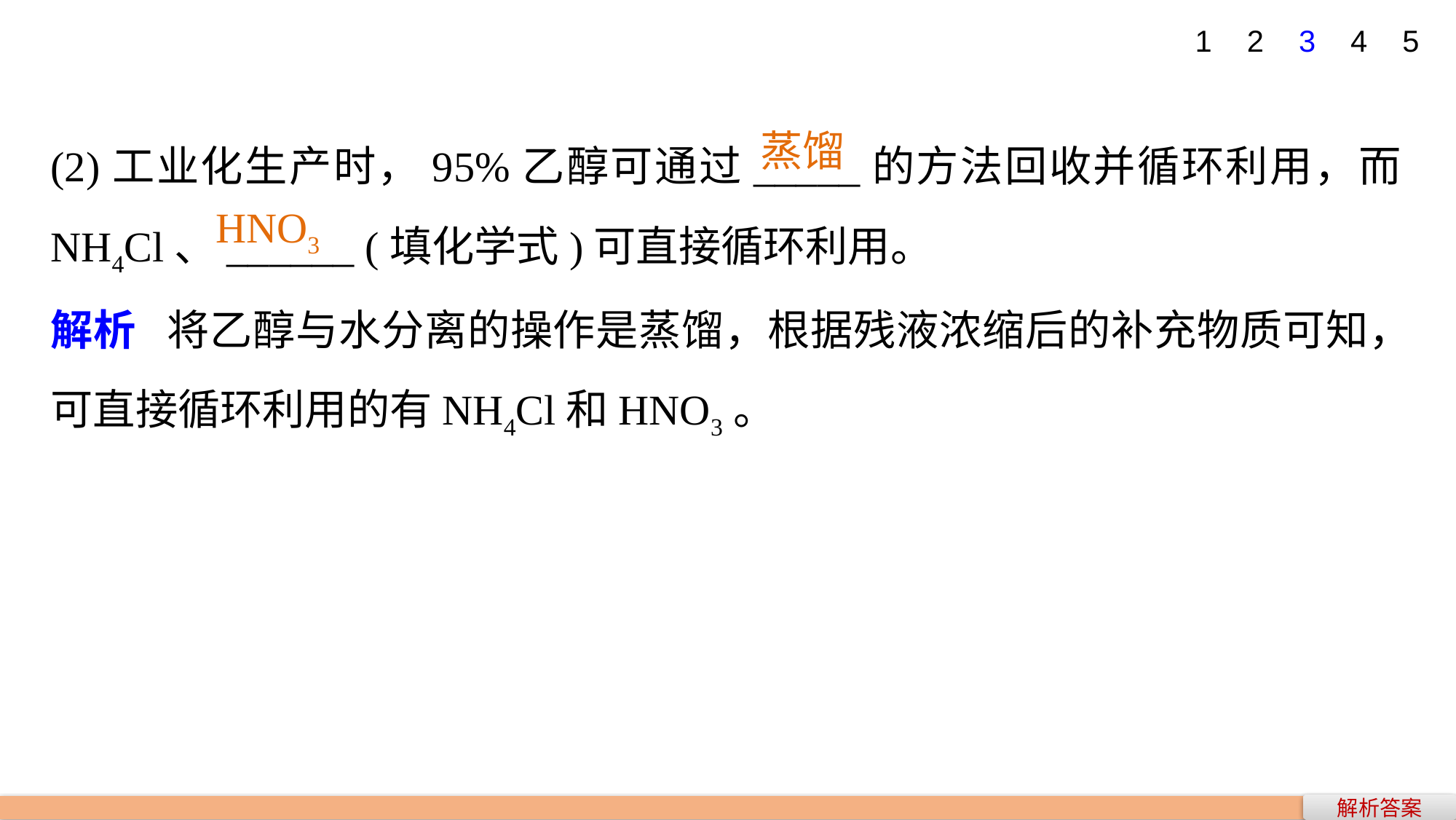

1
2
3
4
5
(2)工业化生产时，95%乙醇可通过_____的方法回收并循环利用，而NH4Cl、______ (填化学式)可直接循环利用。
解析   将乙醇与水分离的操作是蒸馏，根据残液浓缩后的补充物质可知，可直接循环利用的有NH4Cl和HNO3。
蒸馏
HNO3
解析答案